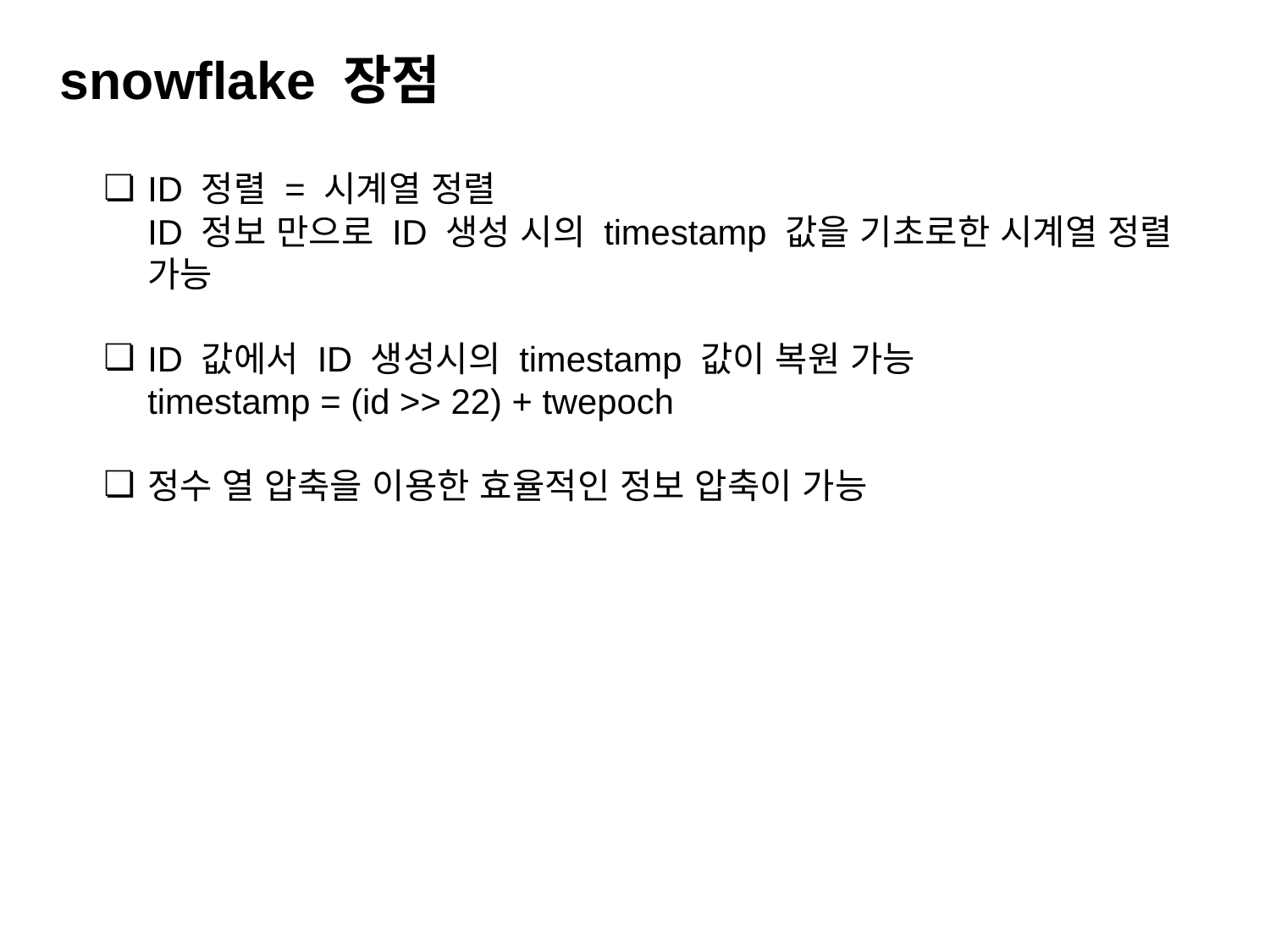

snowflake 장점
ID 정렬 = 시계열 정렬
ID 정보 만으로 ID 생성 시의 timestamp 값을 기초로한 시계열 정렬 가능
ID 값에서 ID 생성시의 timestamp 값이 복원 가능
timestamp = (id >> 22) + twepoch
정수 열 압축을 이용한 효율적인 정보 압축이 가능